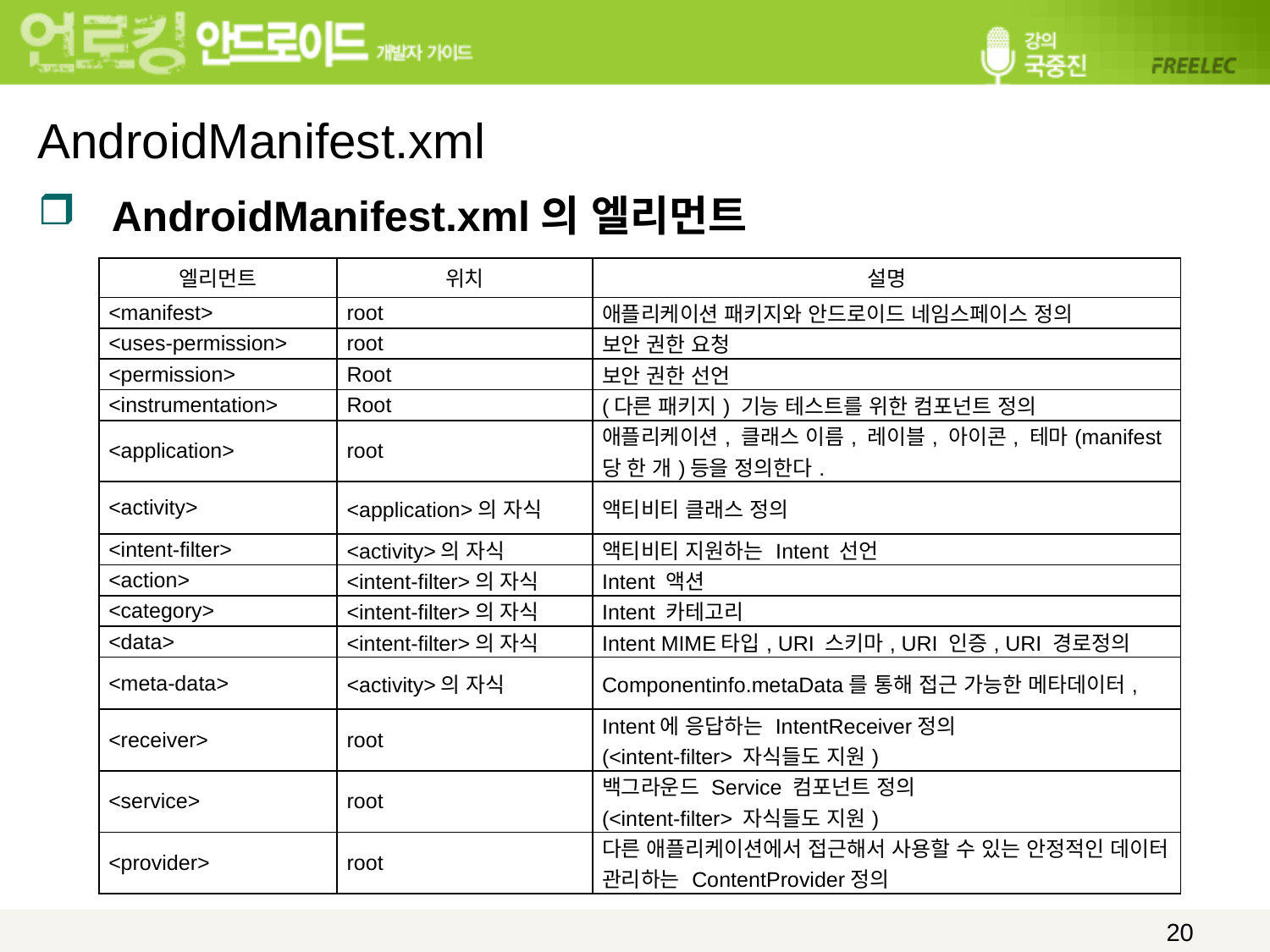

# AndroidManifest.xml
AndroidManifest.xml의 엘리먼트
| 엘리먼트 | 위치 | 설명 |
| --- | --- | --- |
| <manifest> | root | 애플리케이션 패키지와 안드로이드 네임스페이스 정의 |
| <uses-permission> | root | 보안 권한 요청 |
| <permission> | Root | 보안 권한 선언 |
| <instrumentation> | Root | (다른 패키지) 기능 테스트를 위한 컴포넌트 정의 |
| <application> | root | 애플리케이션, 클래스 이름, 레이블, 아이콘, 테마(manifest 당 한 개)등을 정의한다. |
| <activity> | <application>의 자식 | 액티비티 클래스 정의 |
| <intent-filter> | <activity>의 자식 | 액티비티 지원하는 Intent 선언 |
| <action> | <intent-filter>의 자식 | Intent 액션 |
| <category> | <intent-filter>의 자식 | Intent 카테고리 |
| <data> | <intent-filter>의 자식 | Intent MIME타입, URI 스키마, URI 인증, URI 경로정의 |
| <meta-data> | <activity>의 자식 | Componentinfo.metaData를 통해 접근 가능한 메타데이터, |
| <receiver> | root | Intent에 응답하는 IntentReceiver정의 (<intent-filter> 자식들도 지원) |
| <service> | root | 백그라운드 Service 컴포넌트 정의 (<intent-filter> 자식들도 지원) |
| <provider> | root | 다른 애플리케이션에서 접근해서 사용할 수 있는 안정적인 데이터 관리하는 ContentProvider정의 |
20